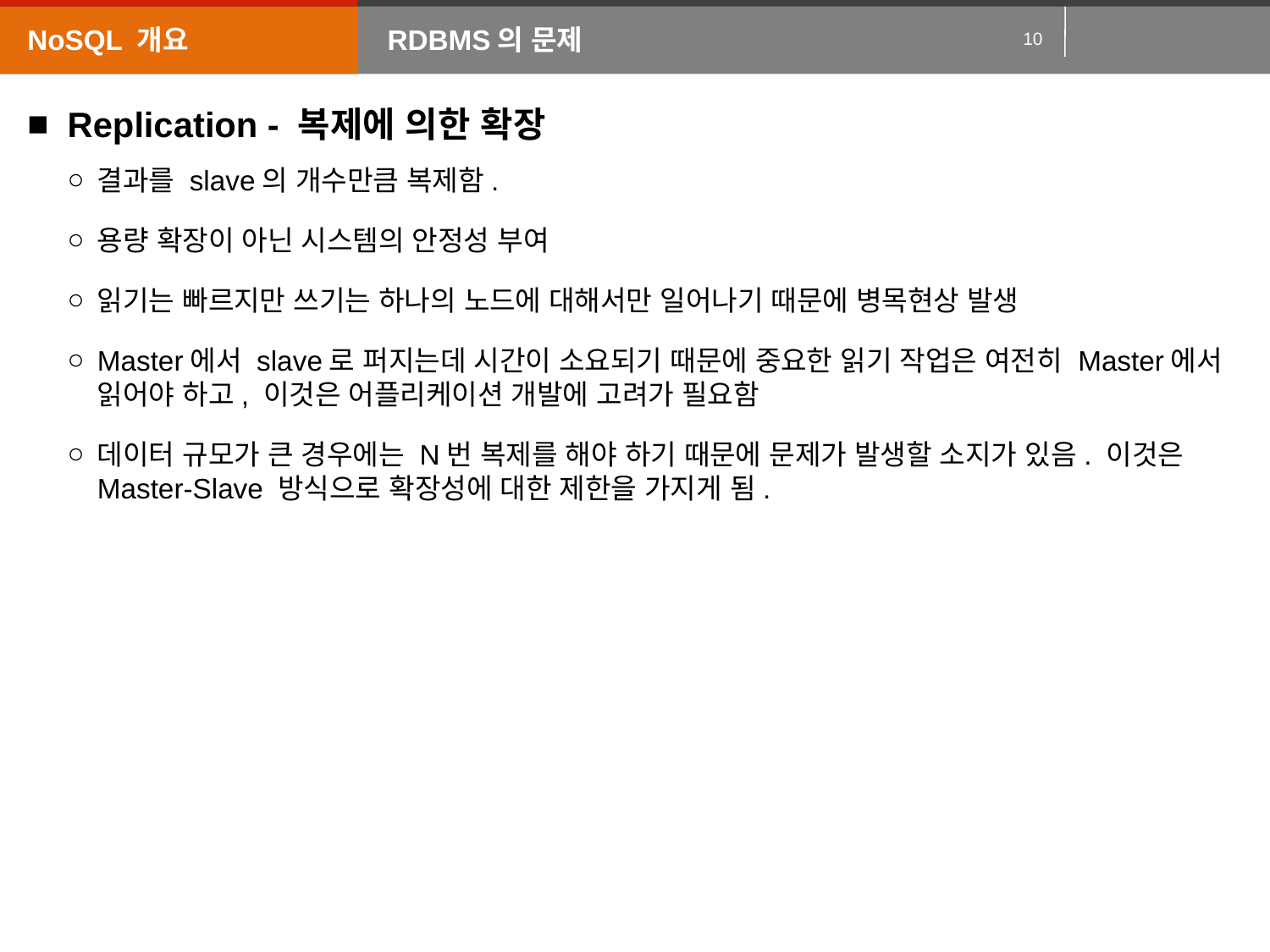

NoSQL 개요
RDBMS의 문제
Replication - 복제에 의한 확장
결과를 slave의 개수만큼 복제함.
용량 확장이 아닌 시스템의 안정성 부여
읽기는 빠르지만 쓰기는 하나의 노드에 대해서만 일어나기 때문에 병목현상 발생
Master에서 slave로 퍼지는데 시간이 소요되기 때문에 중요한 읽기 작업은 여전히 Master에서 읽어야 하고, 이것은 어플리케이션 개발에 고려가 필요함
데이터 규모가 큰 경우에는 N번 복제를 해야 하기 때문에 문제가 발생할 소지가 있음. 이것은 Master-Slave 방식으로 확장성에 대한 제한을 가지게 됨.